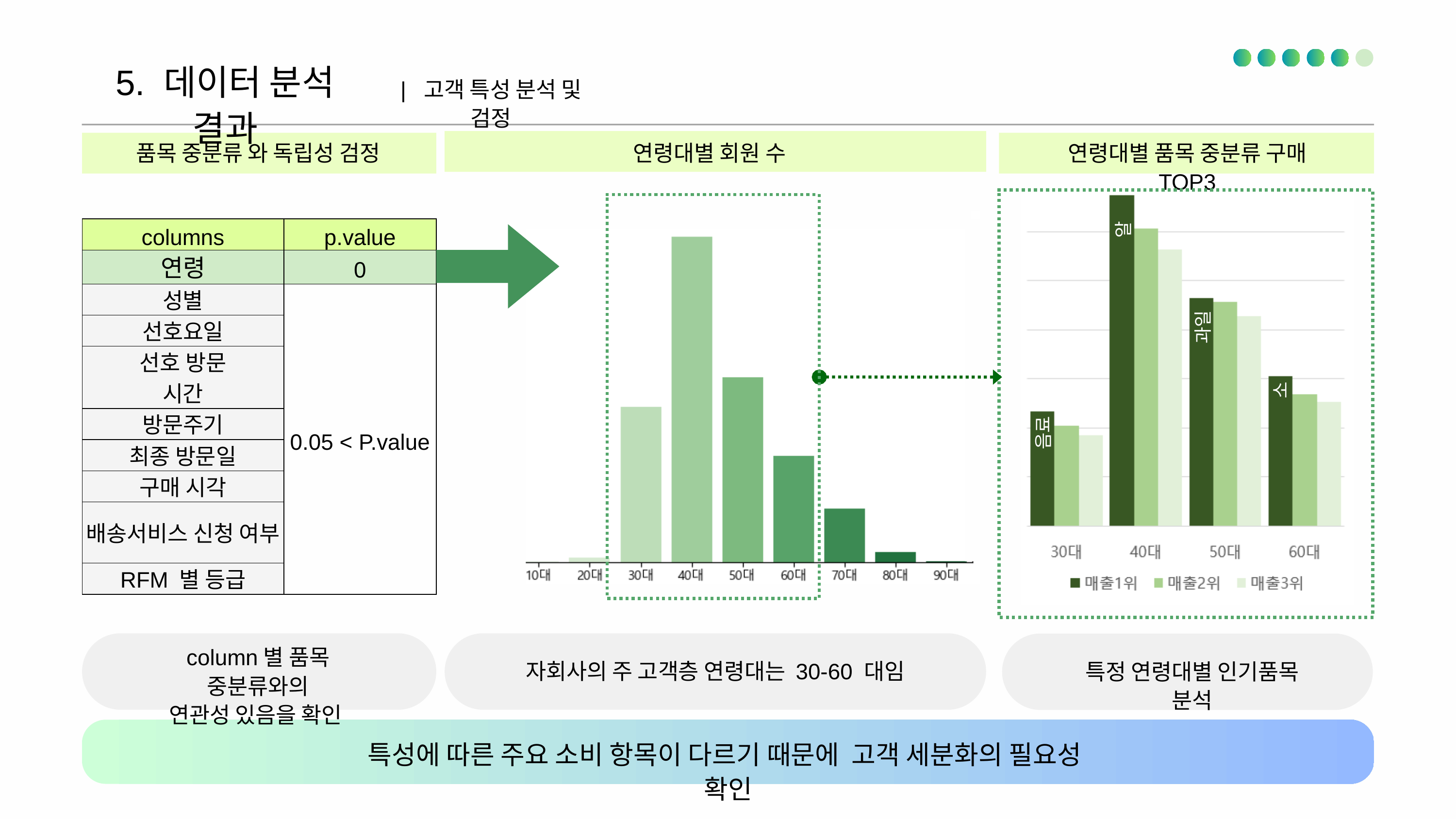

5. 데이터 분석 결과
|  고객 특성 분석 및 검정

연령대별 회원 수
품목 중분류 와 독립성 검정
연령대별 품목 중분류 구매 TOP3

알
| columns | p.value |
| --- | --- |
| 연령 | 0 |
| 성별 | 0.05 < P.value |
| 선호요일 | 0.05 < P.value |
| 선호 방문 시간 | 0.05 < P.value |
| 방문주기 | 0.05 < P.value |
| 최종 방문일 | 0.05 < P.value |
| 구매 시각 | 0.05 < P.value |
| 배송서비스 신청 여부 | 0.05 < P.value |
| RFM 별 등급 | 0.05 < P.value |
과일

소

음료

column별 품목 중분류와의
연관성 있음을 확인
자회사의 주 고객층 연령대는 30-60 대임
특정 연령대별 인기품목 분석

특성에 따른 주요 소비 항목이 다르기 때문에  고객 세분화의 필요성  확인